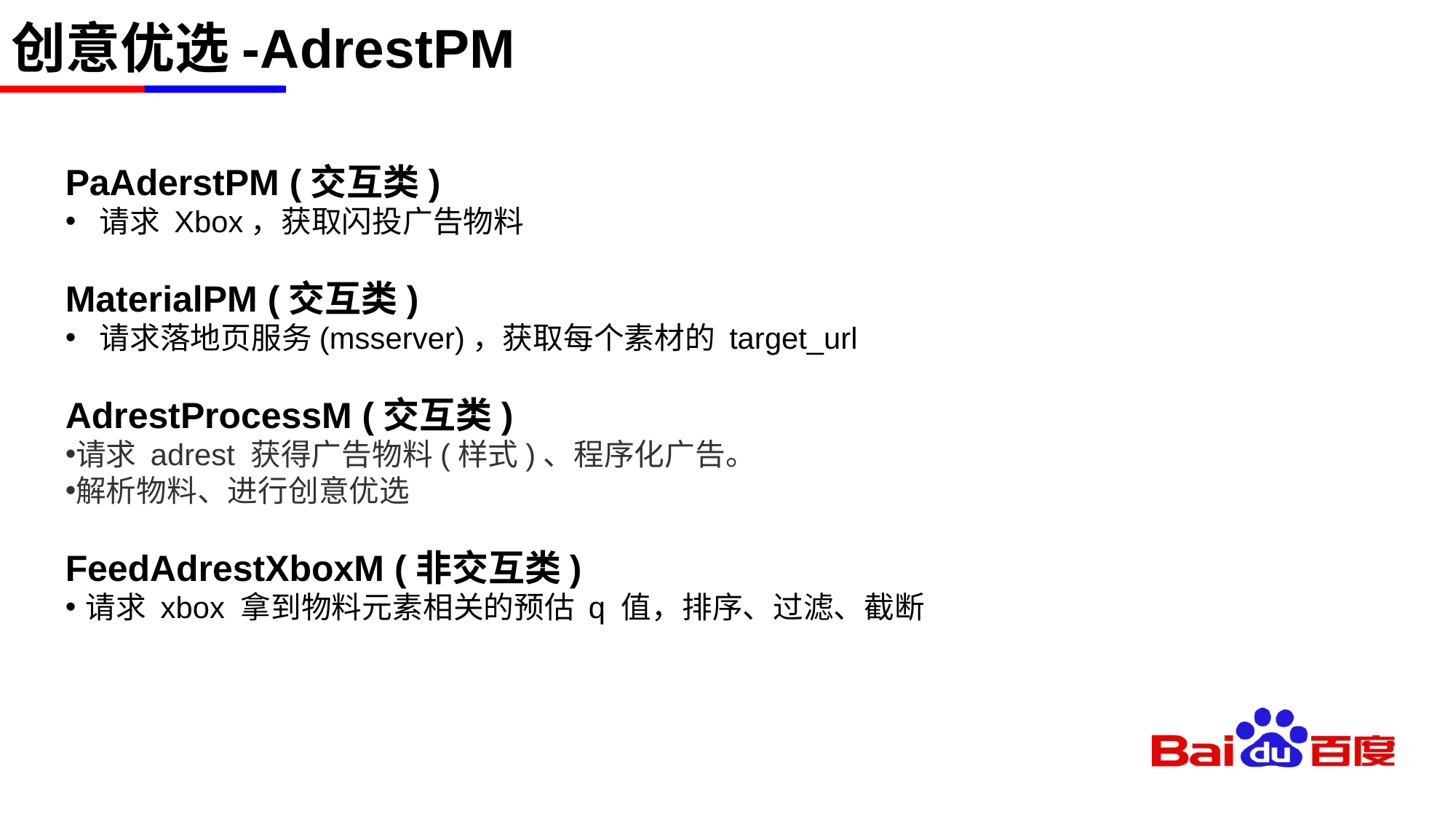

# 创意优选-AdrestPM
PaAderstPM (交互类)
请求 Xbox，获取闪投广告物料

MaterialPM (交互类)
请求落地页服务(msserver)，获取每个素材的 target_url

AdrestProcessM (交互类)
请求 adrest 获得广告物料(样式)、程序化广告。
解析物料、进行创意优选

FeedAdrestXboxM (非交互类)
请求 xbox 拿到物料元素相关的预估 q 值，排序、过滤、截断